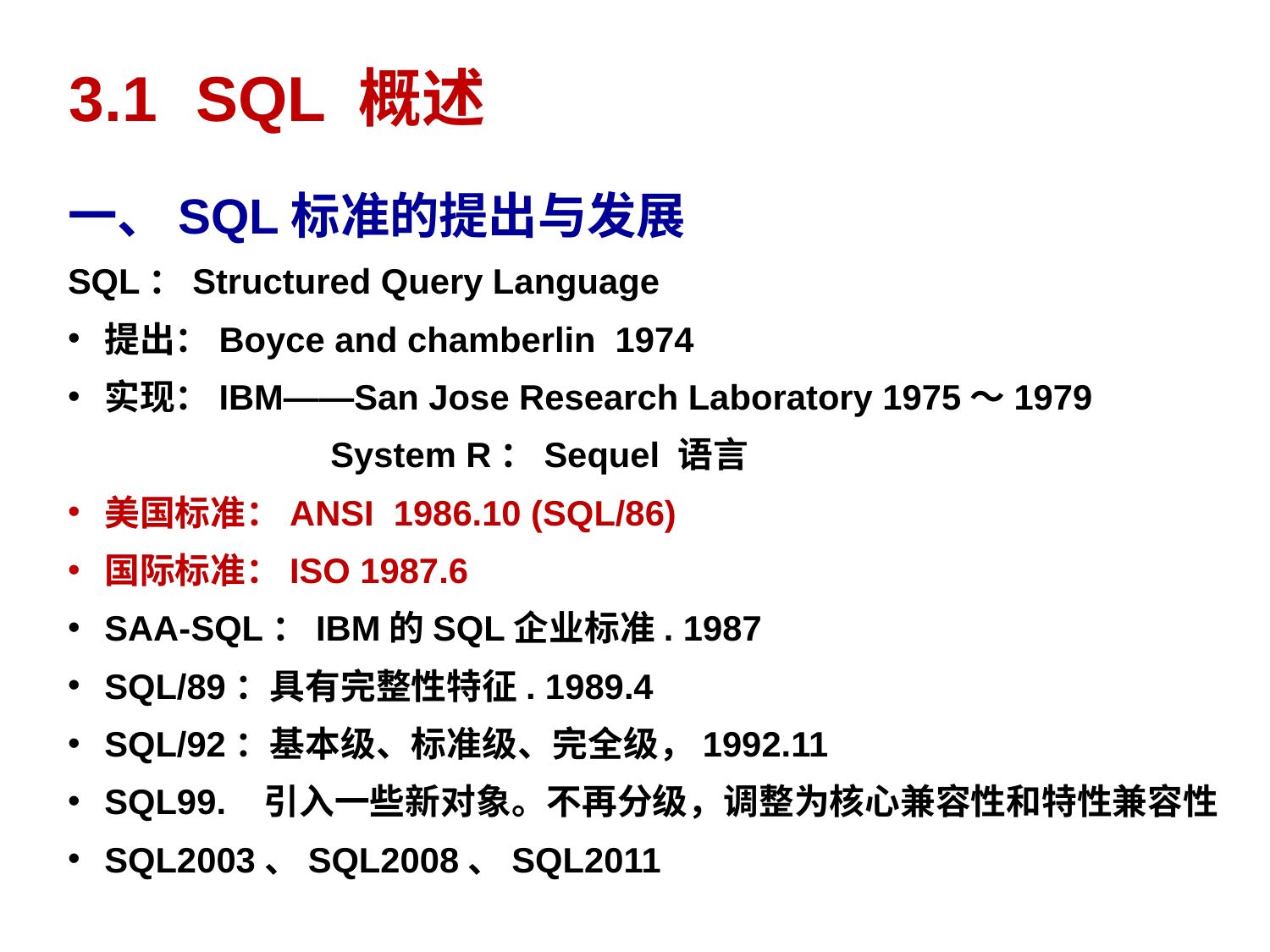

# 3.1	SQL 概述
一、SQL标准的提出与发展
SQL：Structured Query Language
提出：Boyce and chamberlin  1974
实现：IBM——San Jose Research Laboratory 1975～1979
                           System R：Sequel 语言
美国标准：ANSI  1986.10 (SQL/86)
国际标准：ISO 1987.6
SAA-SQL：IBM的SQL企业标准. 1987
SQL/89：具有完整性特征. 1989.4
SQL/92：基本级、标准级、完全级，1992.11
SQL99.   引入一些新对象。不再分级，调整为核心兼容性和特性兼容性
SQL2003、SQL2008、SQL2011